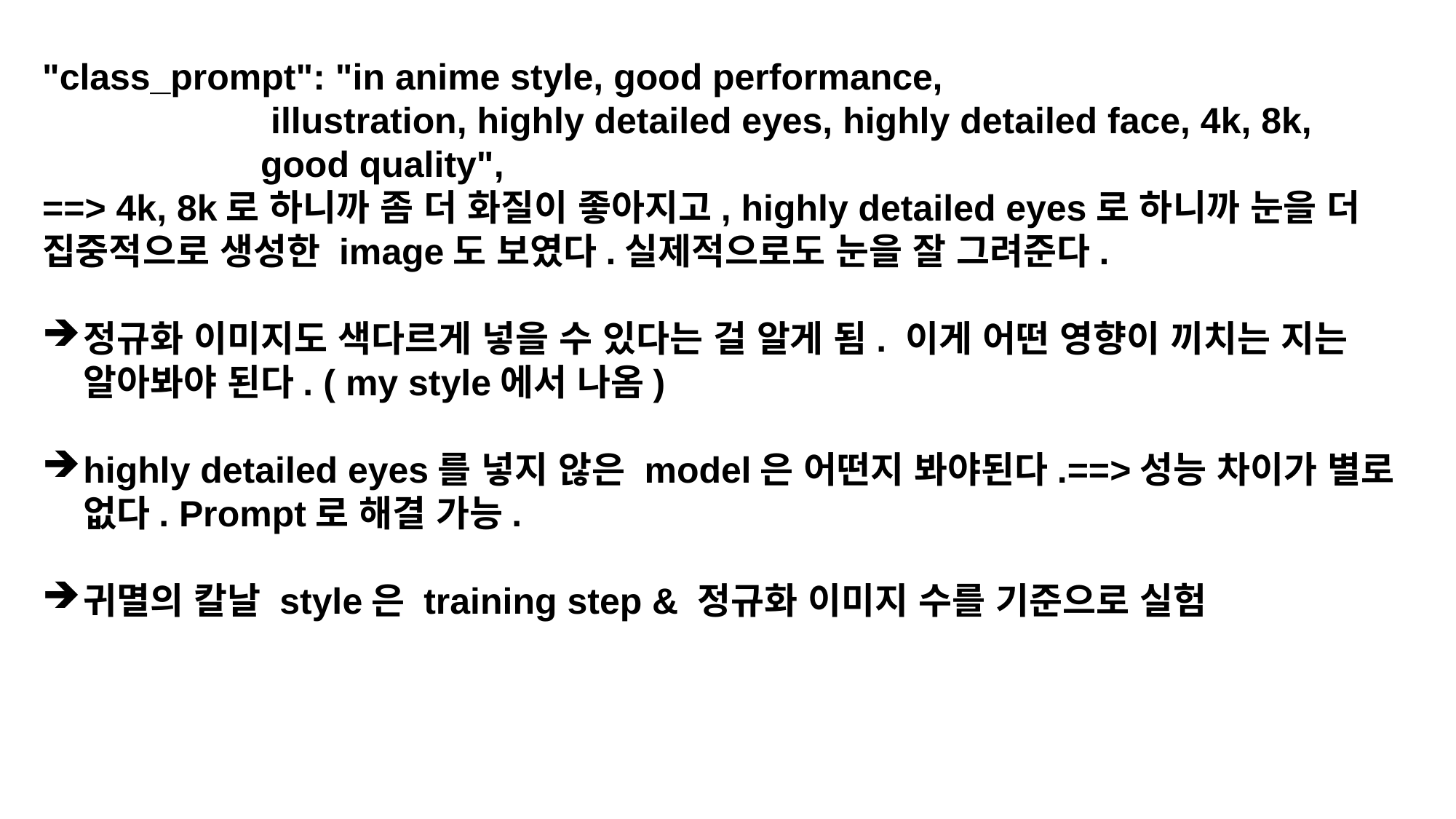

"class_prompt": "in anime style, good performance,
		 illustration, highly detailed eyes, highly detailed face, 4k, 8k, 			good quality",
==> 4k, 8k로 하니까 좀 더 화질이 좋아지고, highly detailed eyes로 하니까 눈을 더 집중적으로 생성한 image도 보였다.실제적으로도 눈을 잘 그려준다.

정규화 이미지도 색다르게 넣을 수 있다는 걸 알게 됨. 이게 어떤 영향이 끼치는 지는 알아봐야 된다. ( my style에서 나옴)

highly detailed eyes를 넣지 않은 model은 어떤지 봐야된다.==>성능 차이가 별로 없다. Prompt로 해결 가능.

귀멸의 칼날 style은 training step & 정규화 이미지 수를 기준으로 실험